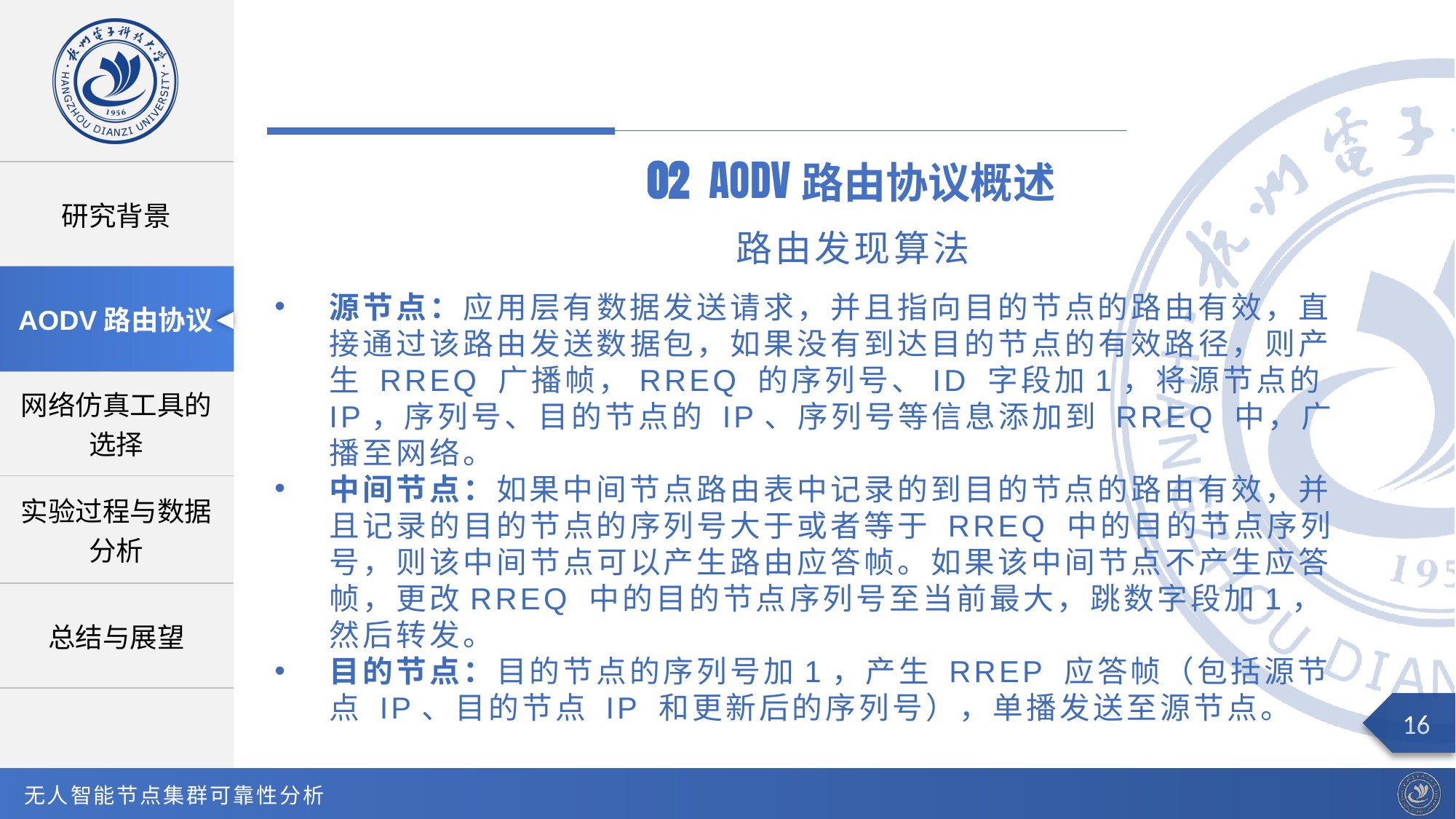

02  AODV路由协议概述
路由发现算法
源节点：应用层有数据发送请求，并且指向目的节点的路由有效，直接通过该路由发送数据包，如果没有到达目的节点的有效路径，则产生 RREQ 广播帧，RREQ 的序列号、ID 字段加1，将源节点的 IP，序列号、目的节点的 IP、序列号等信息添加到 RREQ 中，广播至网络。
中间节点：如果中间节点路由表中记录的到目的节点的路由有效，并且记录的目的节点的序列号大于或者等于 RREQ 中的目的节点序列号，则该中间节点可以产生路由应答帧。如果该中间节点不产生应答帧，更改RREQ 中的目的节点序列号至当前最大，跳数字段加1，然后转发。
目的节点：目的节点的序列号加1，产生 RREP 应答帧（包括源节点 IP、目的节点 IP 和更新后的序列号），单播发送至源节点。